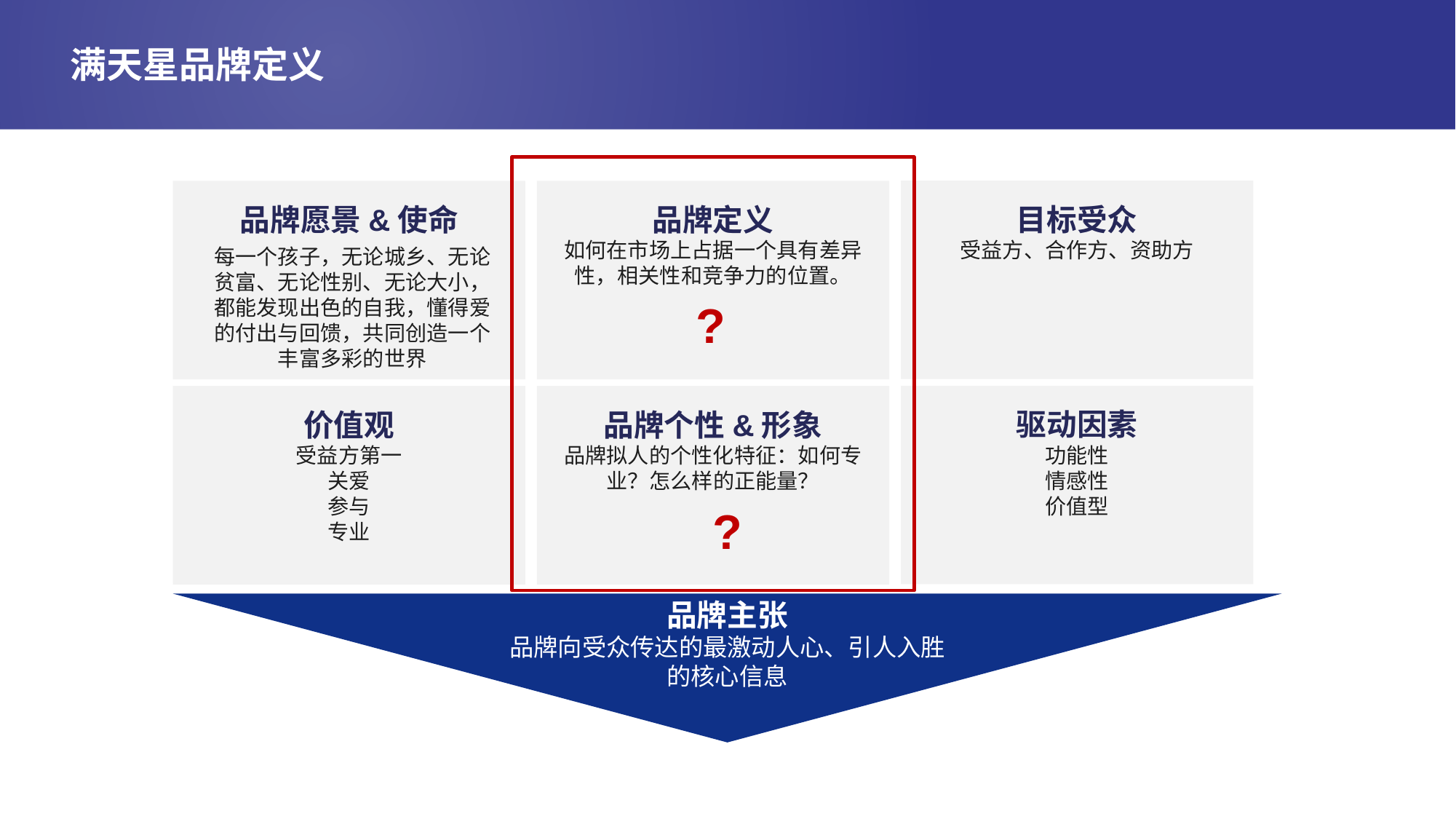

# 满天星品牌定义

目标受众
受益方、合作方、资助方

品牌愿景&使命

品牌定义
如何在市场上占据一个具有差异性，相关性和竞争力的位置。
每一个孩子，无论城乡、无论贫富、无论性别、无论大小，都能发现出色的自我，懂得爱的付出与回馈，共同创造一个丰富多彩的世界
?

驱动因素
功能性
情感性
价值型

价值观
受益方第一
关爱
参与
专业

品牌个性&形象
品牌拟人的个性化特征：如何专业？怎么样的正能量？
?
品牌主张
品牌向受众传达的最激动人心、引人入胜
的核心信息